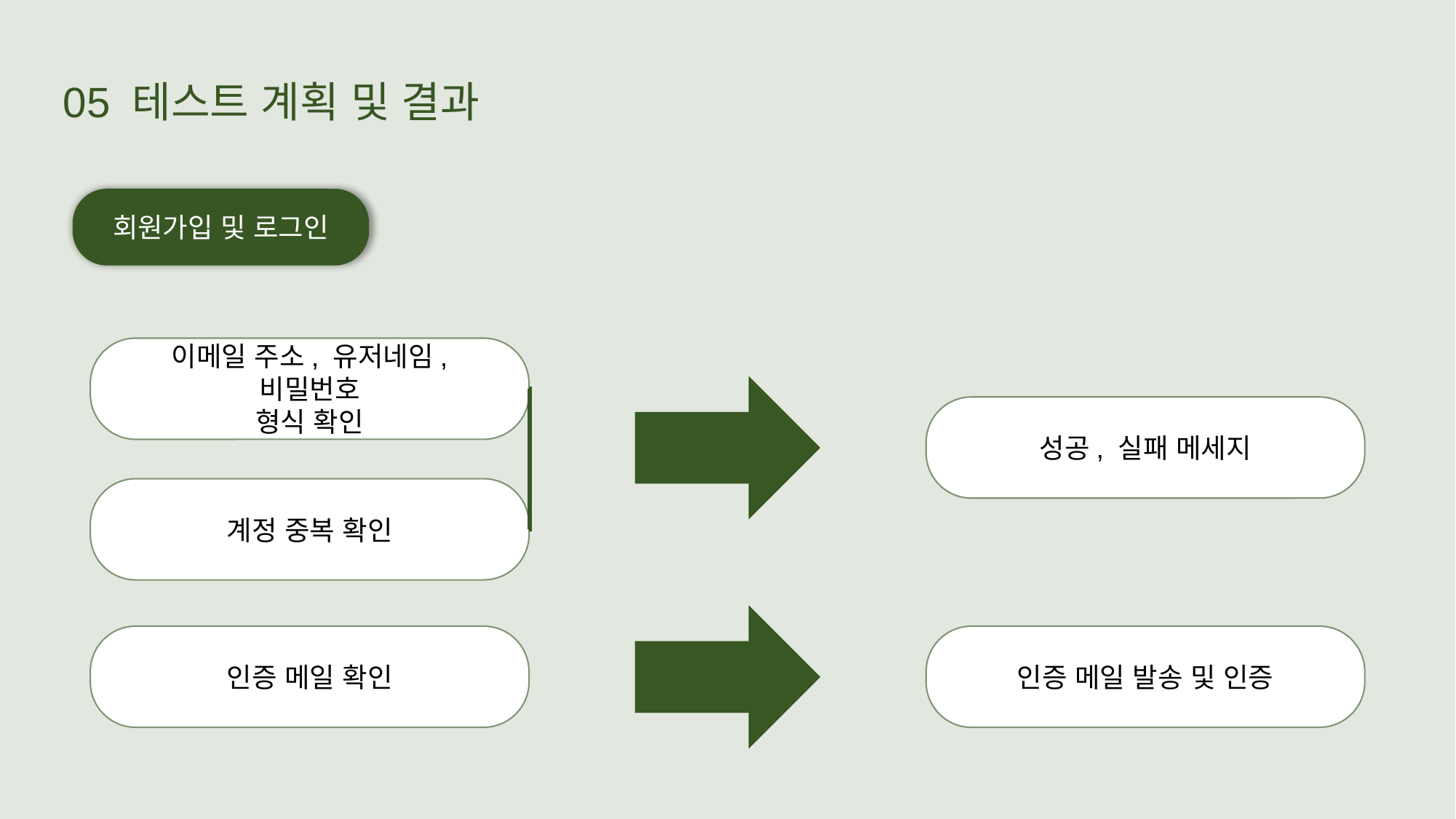

05 테스트 계획 및 결과
회원가입 및 로그인
이메일 주소, 유저네임, 비밀번호
형식 확인

성공, 실패 메세지
계정 중복 확인

인증 메일 확인
인증 메일 발송 및 인증